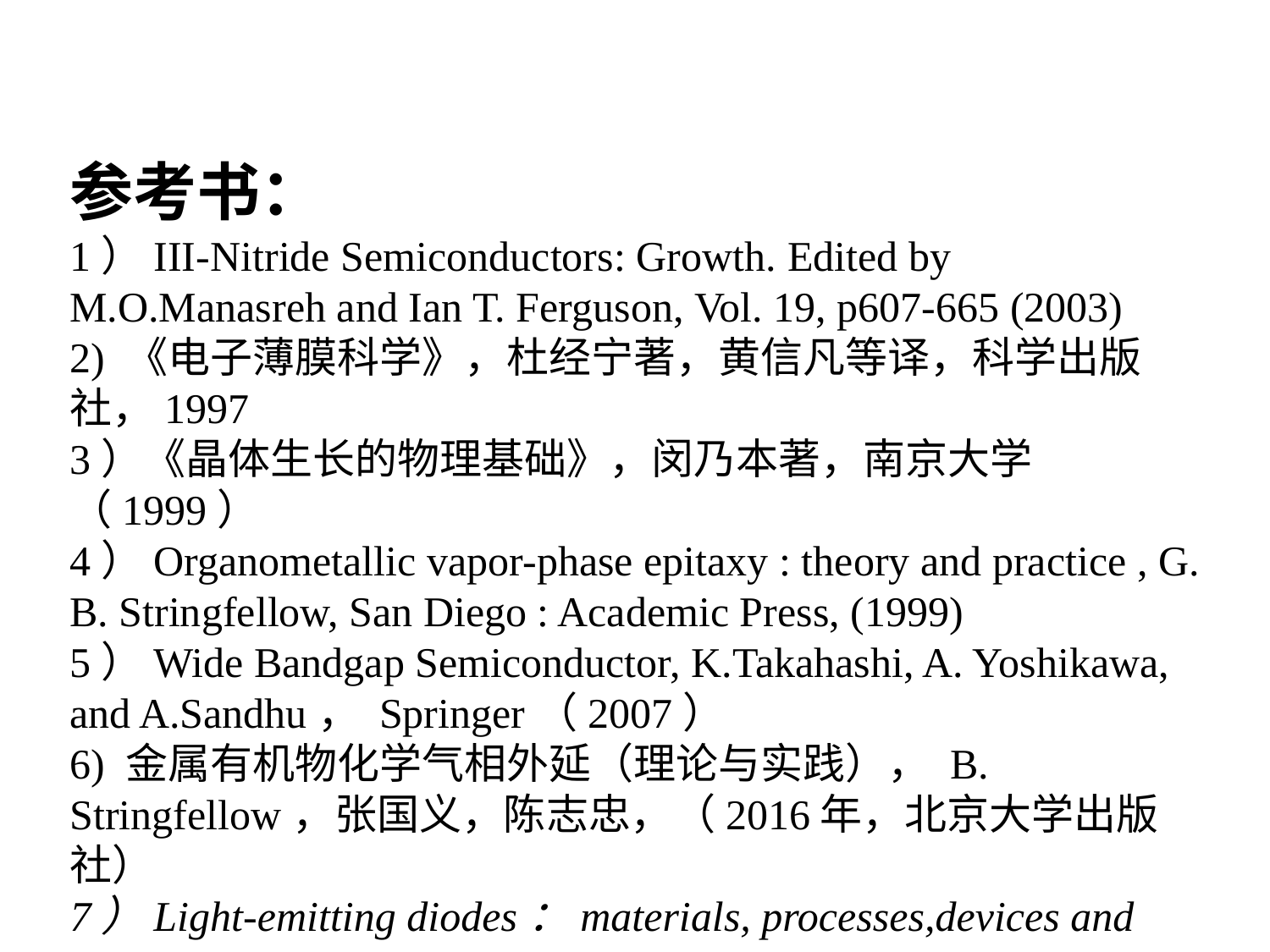

参考书：
1）III-Nitride Semiconductors: Growth. Edited by M.O.Manasreh and Ian T. Ferguson, Vol. 19, p607-665 (2003)
2) 《电子薄膜科学》，杜经宁著，黄信凡等译，科学出版社，1997
3）《晶体生长的物理基础》，闵乃本著，南京大学（1999）
4）Organometallic vapor-phase epitaxy : theory and practice , G. B. Stringfellow, San Diego : Academic Press, (1999)
5）Wide Bandgap Semiconductor, K.Takahashi, A. Yoshikawa, and A.Sandhu， Springer（2007）
6) 金属有机物化学气相外延（理论与实践）， B. Stringfellow，张国义，陈志忠，（2016年，北京大学出版社）
7）Light-emitting diodes：materials, processes,devices and  applications, Jinmin Li and G.Q.Zhang, Springer Press, 2019
29